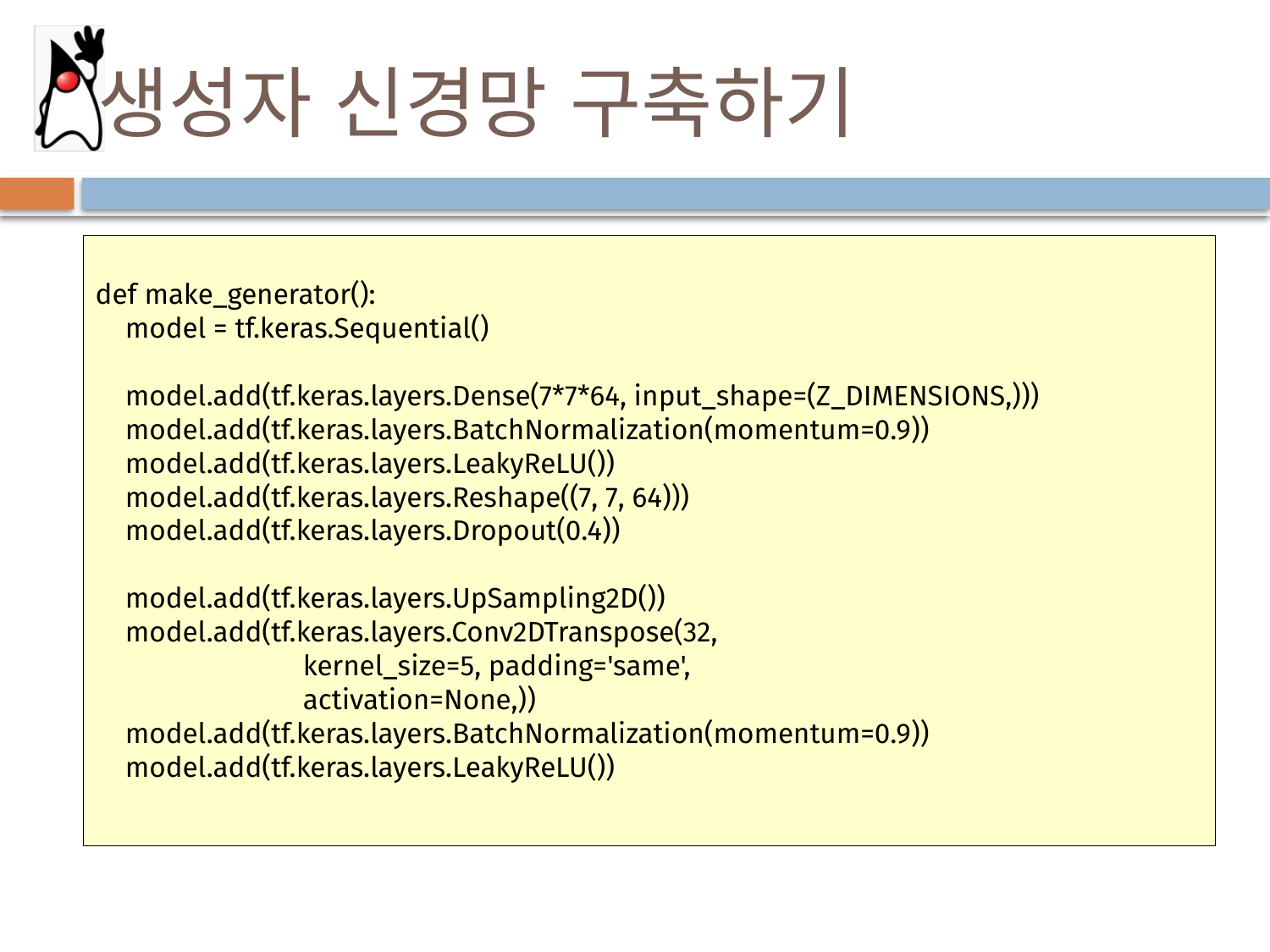

# 생성자 신경망 구축하기

def make_generator():
    model = tf.keras.Sequential()

    model.add(tf.keras.layers.Dense(7*7*64, input_shape=(Z_DIMENSIONS,)))
    model.add(tf.keras.layers.BatchNormalization(momentum=0.9))
    model.add(tf.keras.layers.LeakyReLU())
    model.add(tf.keras.layers.Reshape((7, 7, 64)))
    model.add(tf.keras.layers.Dropout(0.4))

    model.add(tf.keras.layers.UpSampling2D())
    model.add(tf.keras.layers.Conv2DTranspose(32,
                            kernel_size=5, padding='same',
                            activation=None,))
    model.add(tf.keras.layers.BatchNormalization(momentum=0.9))
    model.add(tf.keras.layers.LeakyReLU())